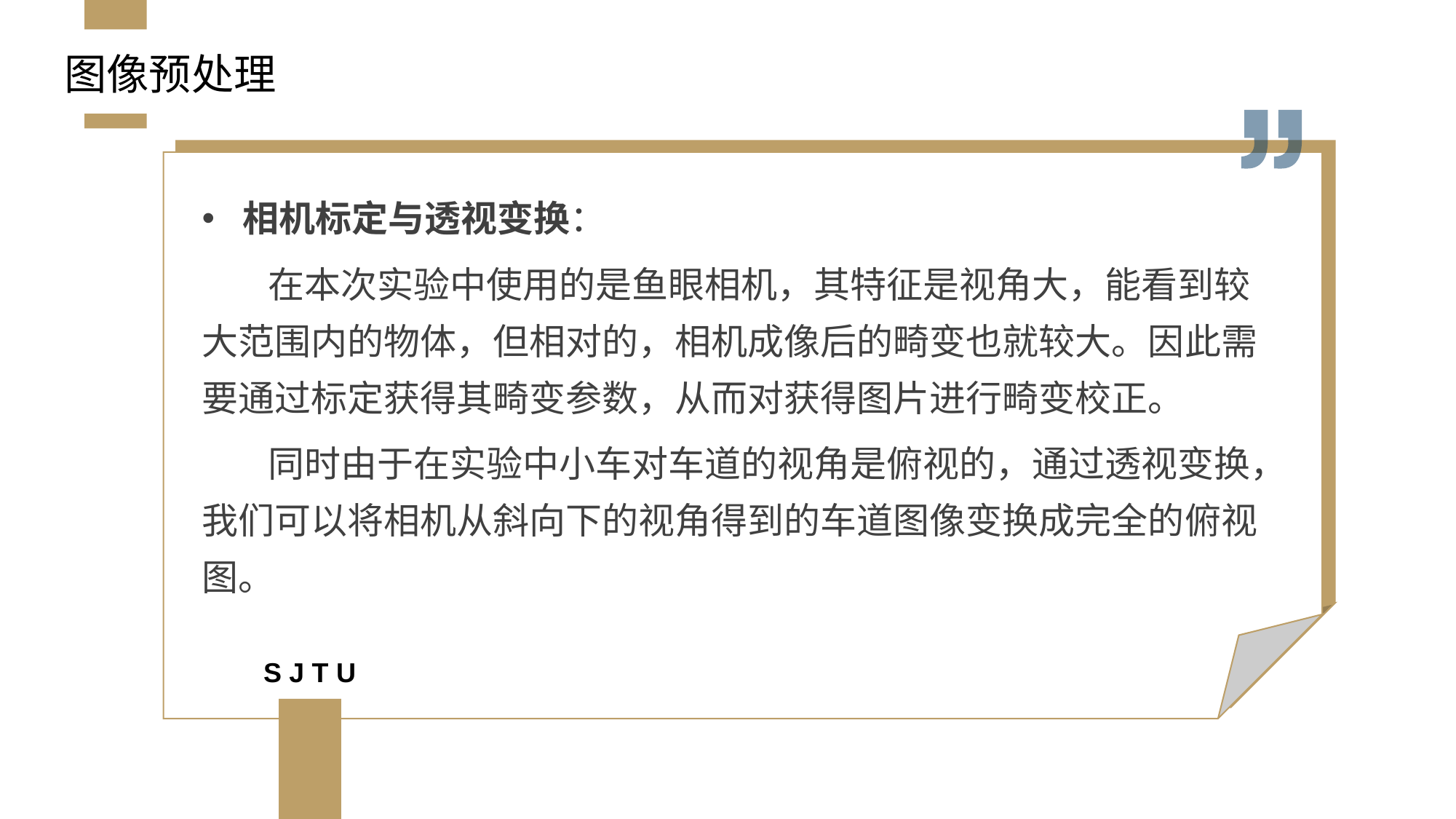

# 图像预处理
相机标定与透视变换：
       在本次实验中使用的是鱼眼相机，其特征是视角大，能看到较大范围内的物体，但相对的，相机成像后的畸变也就较大。因此需要通过标定获得其畸变参数，从而对获得图片进行畸变校正。
       同时由于在实验中小车对车道的视角是俯视的，通过透视变换，我们可以将相机从斜向下的视角得到的车道图像变换成完全的俯视图。